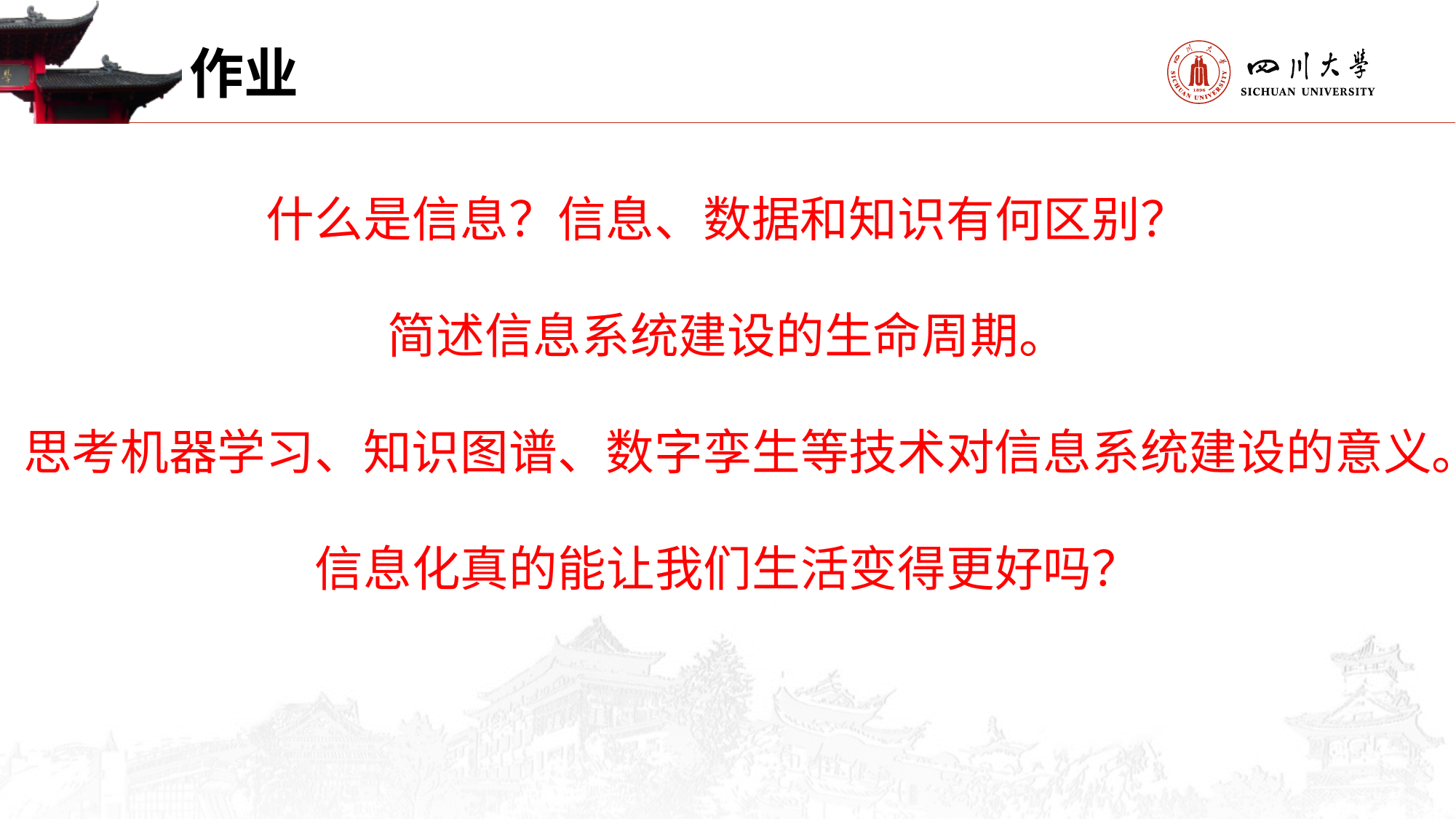

作业
什么是信息？信息、数据和知识有何区别？

简述信息系统建设的生命周期。

思考机器学习、知识图谱、数字孪生等技术对信息系统建设的意义。

信息化真的能让我们生活变得更好吗？